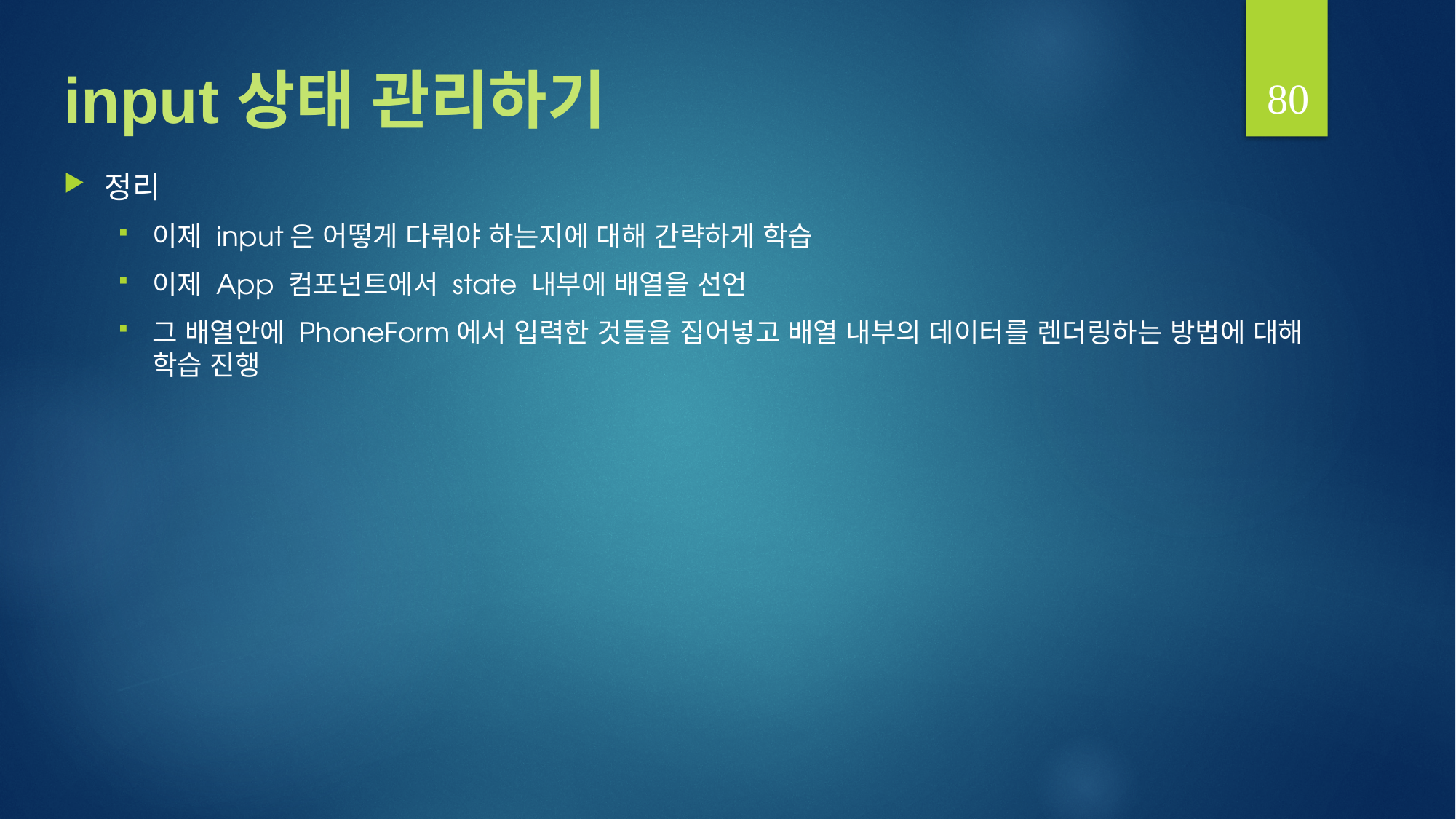

80
# input 상태 관리하기
정리
이제 input은 어떻게 다뤄야 하는지에 대해 간략하게 학습
이제 App 컴포넌트에서 state 내부에 배열을 선언
그 배열안에 PhoneForm에서 입력한 것들을 집어넣고 배열 내부의 데이터를 렌더링하는 방법에 대해 학습 진행